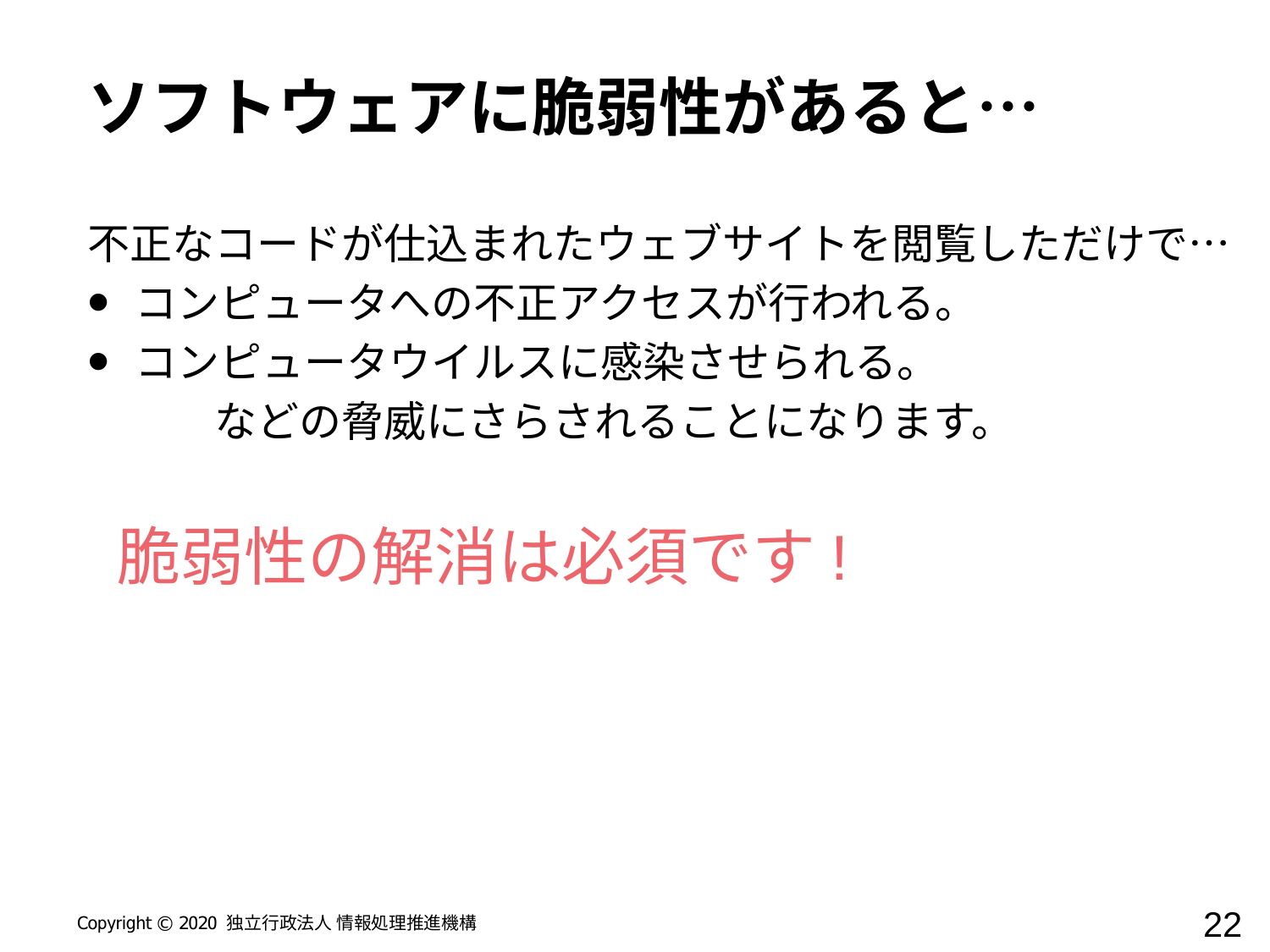

# ソフトウェアに脆弱性があると…
不正なコードが仕込まれたウェブサイトを閲覧しただけで…
コンピュータへの不正アクセスが行われる。
コンピュータウイルスに感染させられる。
	などの脅威にさらされることになります。
脆弱性の解消は必須です!